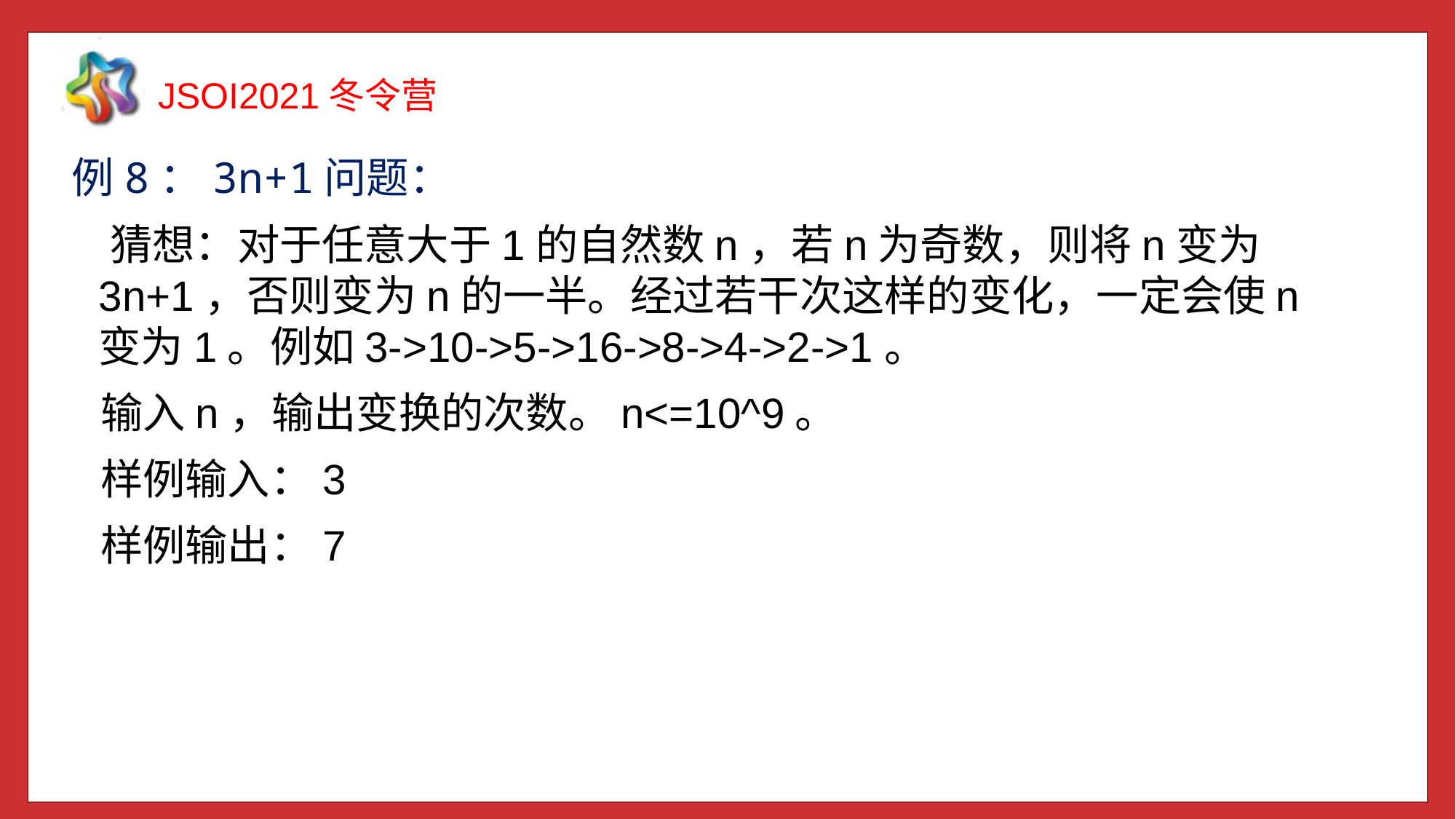

例8：3n+1问题：
   猜想：对于任意大于1的自然数n，若n为奇数，则将n变为3n+1，否则变为n的一半。经过若干次这样的变化，一定会使n变为1。例如3->10->5->16->8->4->2->1。
  输入n，输出变换的次数。n<=10^9。
  样例输入：3
  样例输出：7